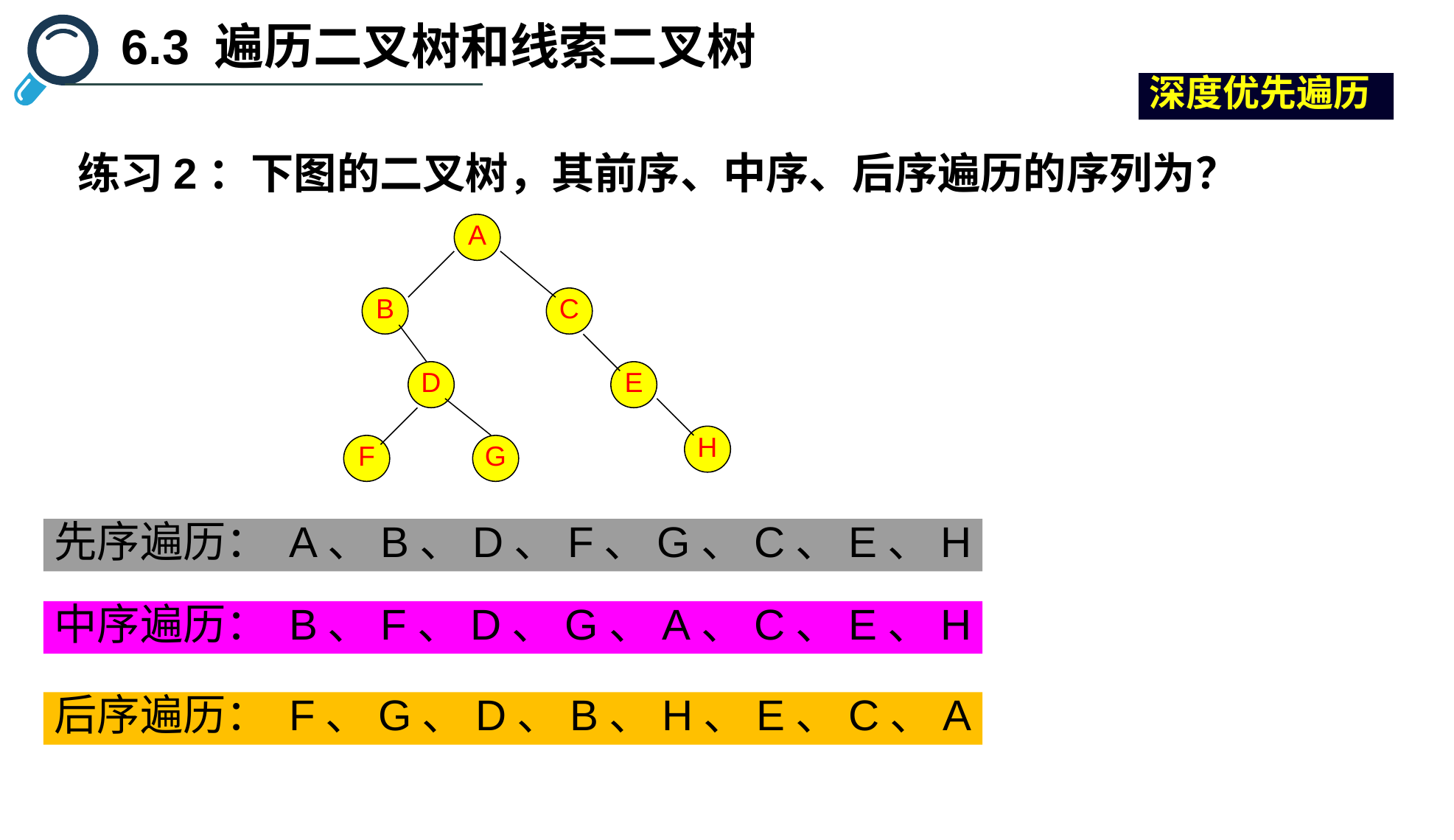

6.3 遍历二叉树和线索二叉树
深度优先遍历
练习2：下图的二叉树，其前序、中序、后序遍历的序列为？
A

B
C

D
E

H
F
G
先序遍历： A、B、D、F、G、C、E、H
中序遍历： B、F、D、G、A、C、E、H
后序遍历： F、G、D、B、H、E、C、A